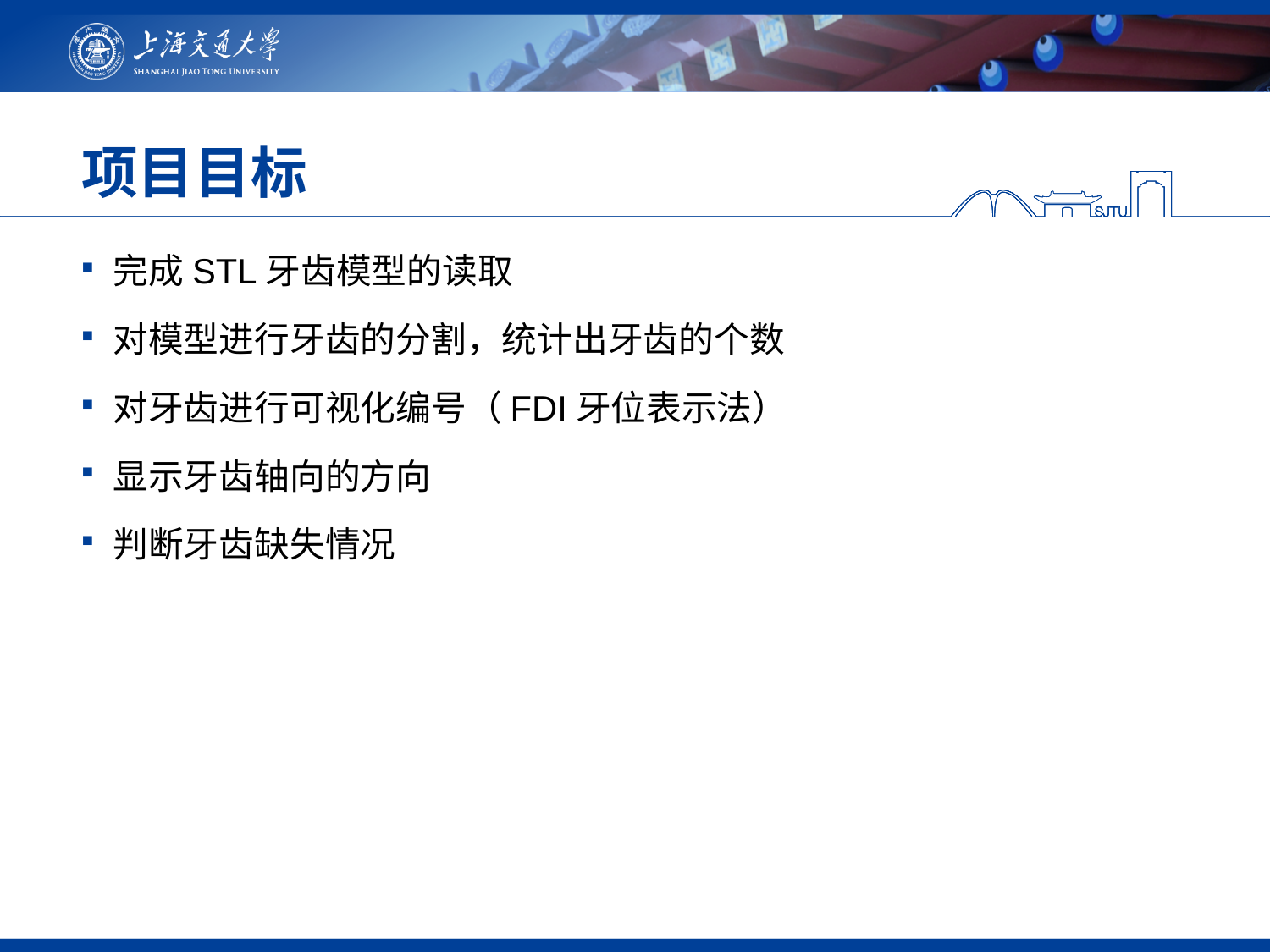

# 项目目标
完成STL牙齿模型的读取
对模型进行牙齿的分割，统计出牙齿的个数
对牙齿进行可视化编号（FDI牙位表示法）
显示牙齿轴向的方向
判断牙齿缺失情况